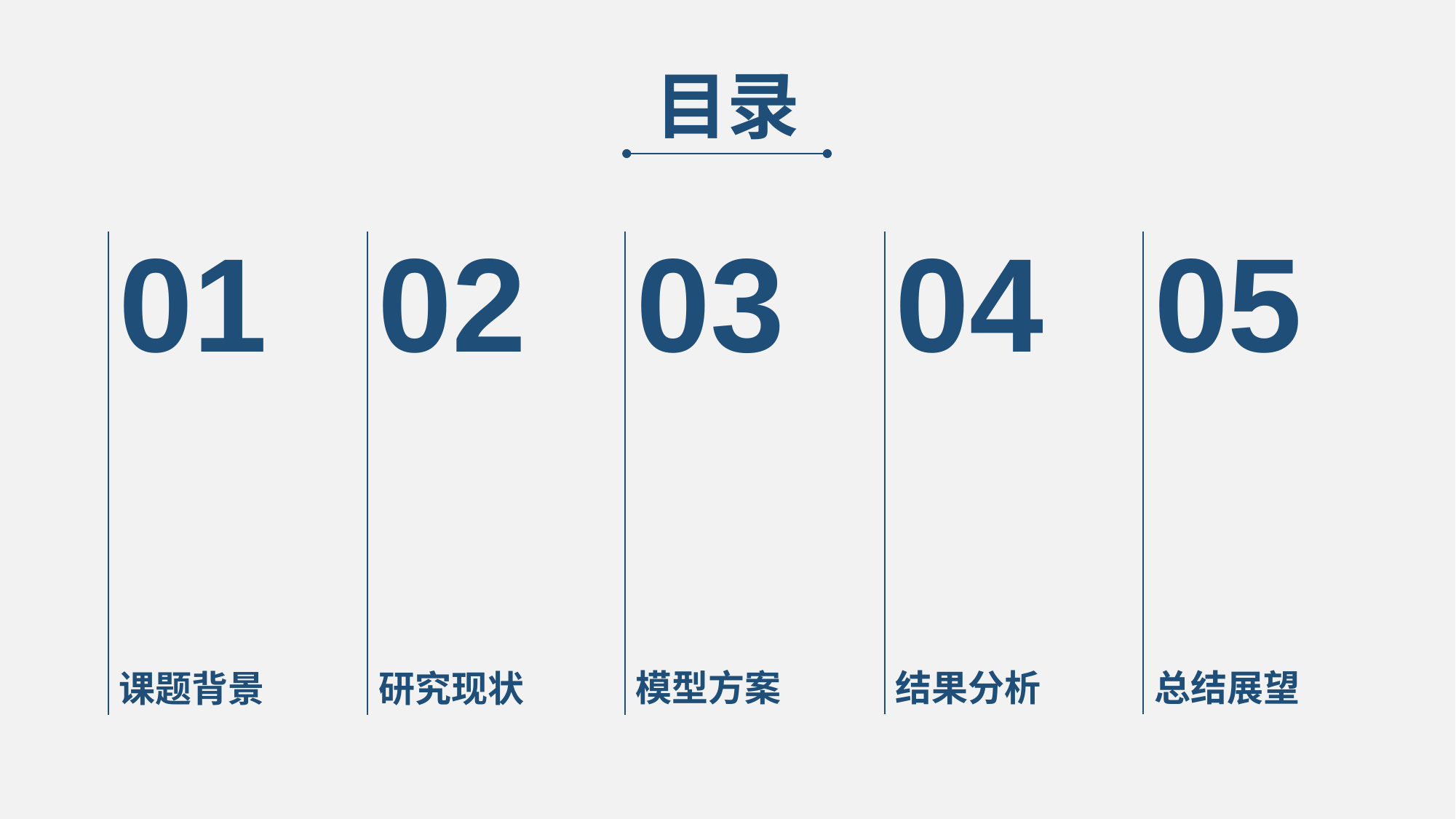

目录
01
02
03
04
05
结果分析
总结展望
模型方案
研究现状
课题背景